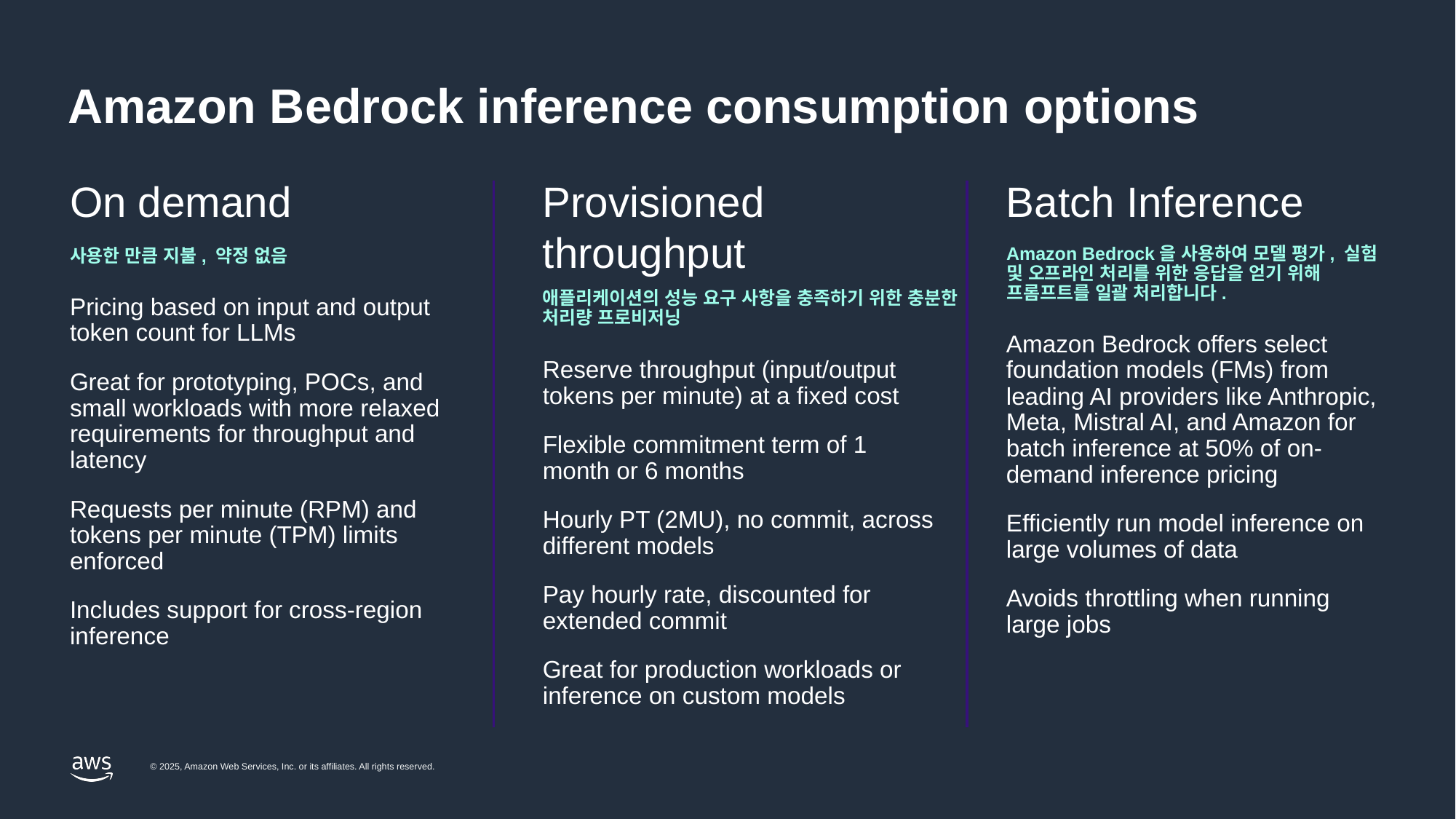

# Amazon Bedrock inference consumption options
On demand
Provisioned throughput
Batch Inference
Amazon Bedrock을 사용하여 모델 평가, 실험 및 오프라인 처리를 위한 응답을 얻기 위해 프롬프트를 일괄 처리합니다.
사용한 만큼 지불, 약정 없음
애플리케이션의 성능 요구 사항을 충족하기 위한 충분한 처리량 프로비저닝
Pricing based on input and output token count for LLMs
Great for prototyping, POCs, and small workloads with more relaxed requirements for throughput and latency
Requests per minute (RPM) and tokens per minute (TPM) limits enforced
Includes support for cross-region inference
Amazon Bedrock offers select foundation models (FMs) from leading AI providers like Anthropic, Meta, Mistral AI, and Amazon for batch inference at 50% of on-demand inference pricing
Efficiently run model inference on large volumes of data
Avoids throttling when running
large jobs

Reserve throughput (input/output tokens per minute) at a fixed cost
Flexible commitment term of 1 month or 6 months
Hourly PT (2MU), no commit, across different models
Pay hourly rate, discounted for extended commit
Great for production workloads or inference on custom models